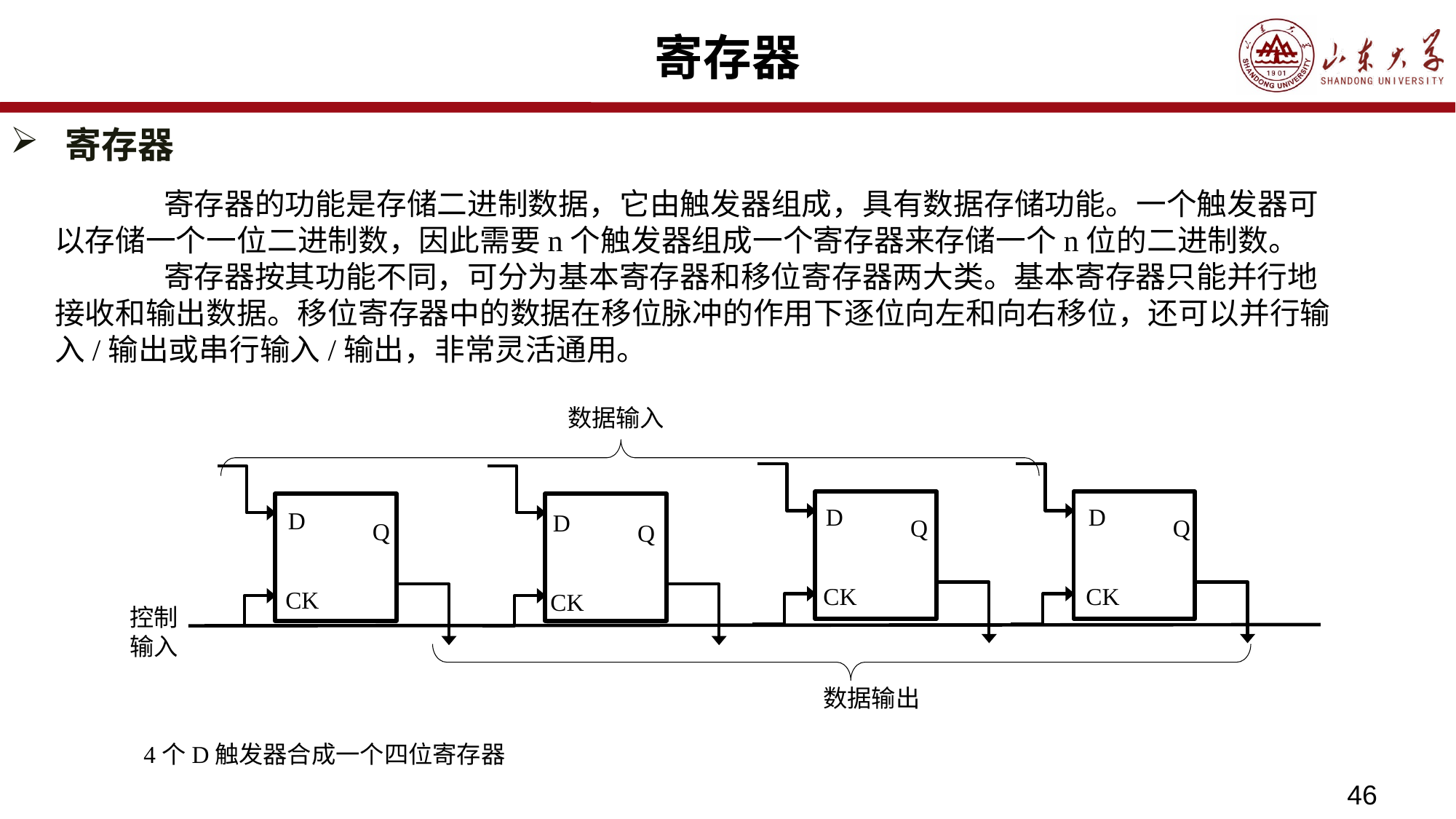

# 寄存器
寄存器

	寄存器的功能是存储二进制数据，它由触发器组成，具有数据存储功能。一个触发器可以存储一个一位二进制数，因此需要n个触发器组成一个寄存器来存储一个n位的二进制数。
	寄存器按其功能不同，可分为基本寄存器和移位寄存器两大类。基本寄存器只能并行地接收和输出数据。移位寄存器中的数据在移位脉冲的作用下逐位向左和向右移位，还可以并行输入/输出或串行输入/输出，非常灵活通用。

数据输入

D
D
D
D
Q
Q
Q
Q
CK
CK
CK
CK
控制输入
数据输出
4个D触发器合成一个四位寄存器
46